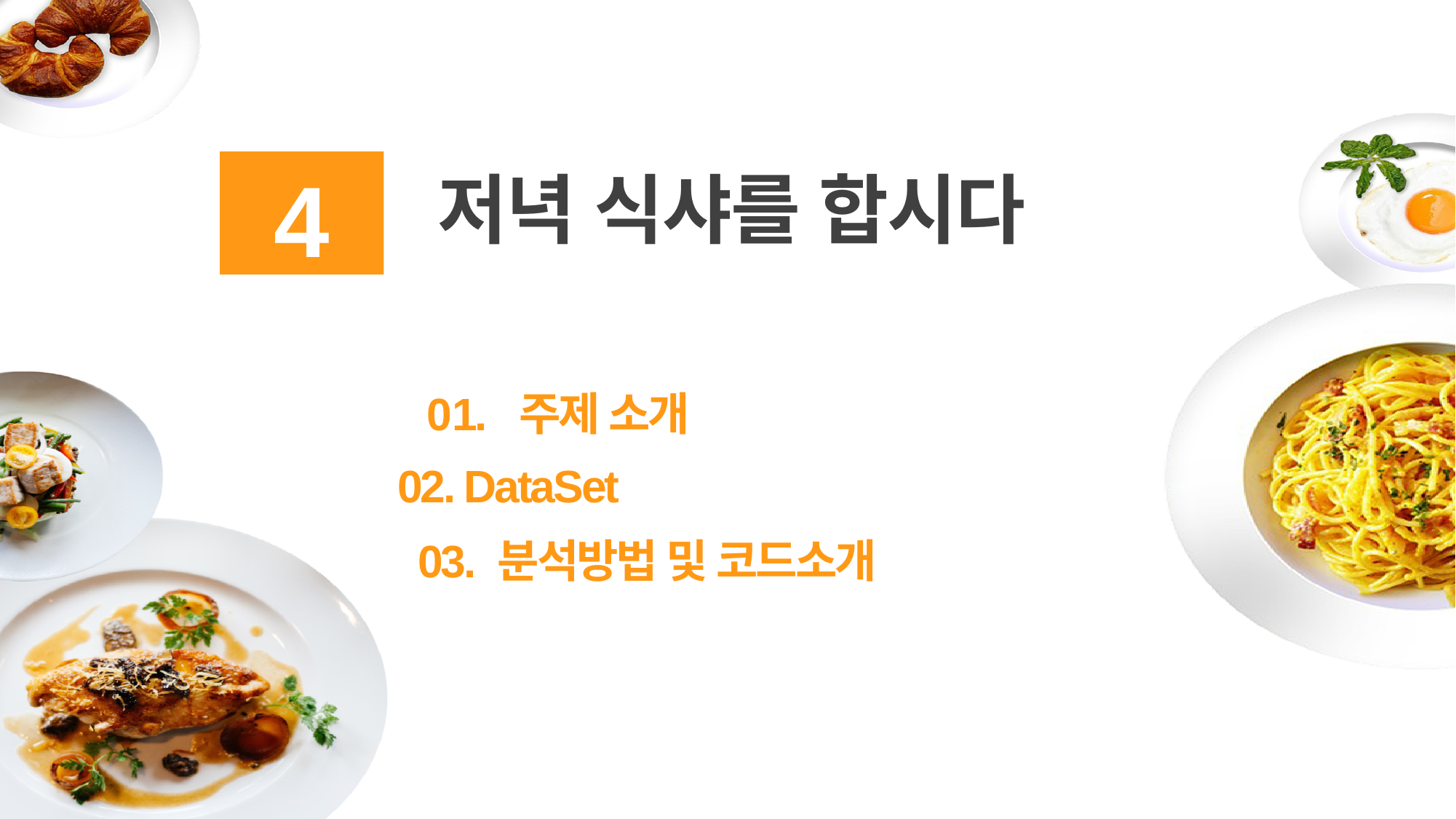

4
저녁 식샤를 합시다
01.  주제 소개
02. DataSet
03. 분석방법 및 코드소개